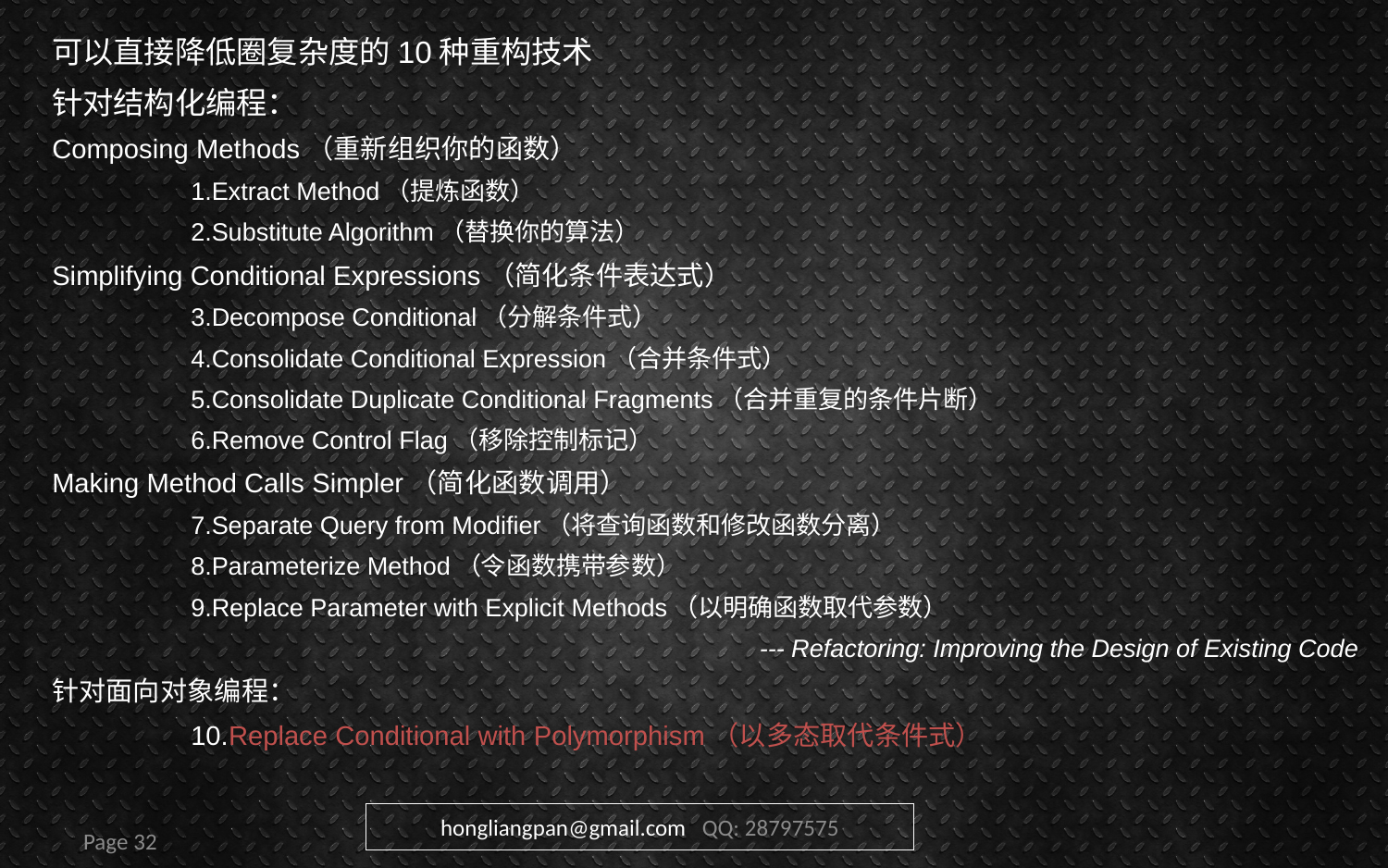

可以直接降低圈复杂度的10种重构技术
针对结构化编程：
Composing Methods（重新组织你的函数）
	1.Extract Method（提炼函数）
	2.Substitute Algorithm（替换你的算法）
Simplifying Conditional Expressions（简化条件表达式）
	3.Decompose Conditional（分解条件式）
	4.Consolidate Conditional Expression（合并条件式）
	5.Consolidate Duplicate Conditional Fragments（合并重复的条件片断）
	6.Remove Control Flag（移除控制标记）
Making Method Calls Simpler（简化函数调用）
	7.Separate Query from Modifier（将查询函数和修改函数分离）
	8.Parameterize Method（令函数携带参数）
	9.Replace Parameter with Explicit Methods（以明确函数取代参数）
	--- Refactoring: Improving the Design of Existing Code
针对面向对象编程：
	10.Replace Conditional with Polymorphism（以多态取代条件式）

Page 32